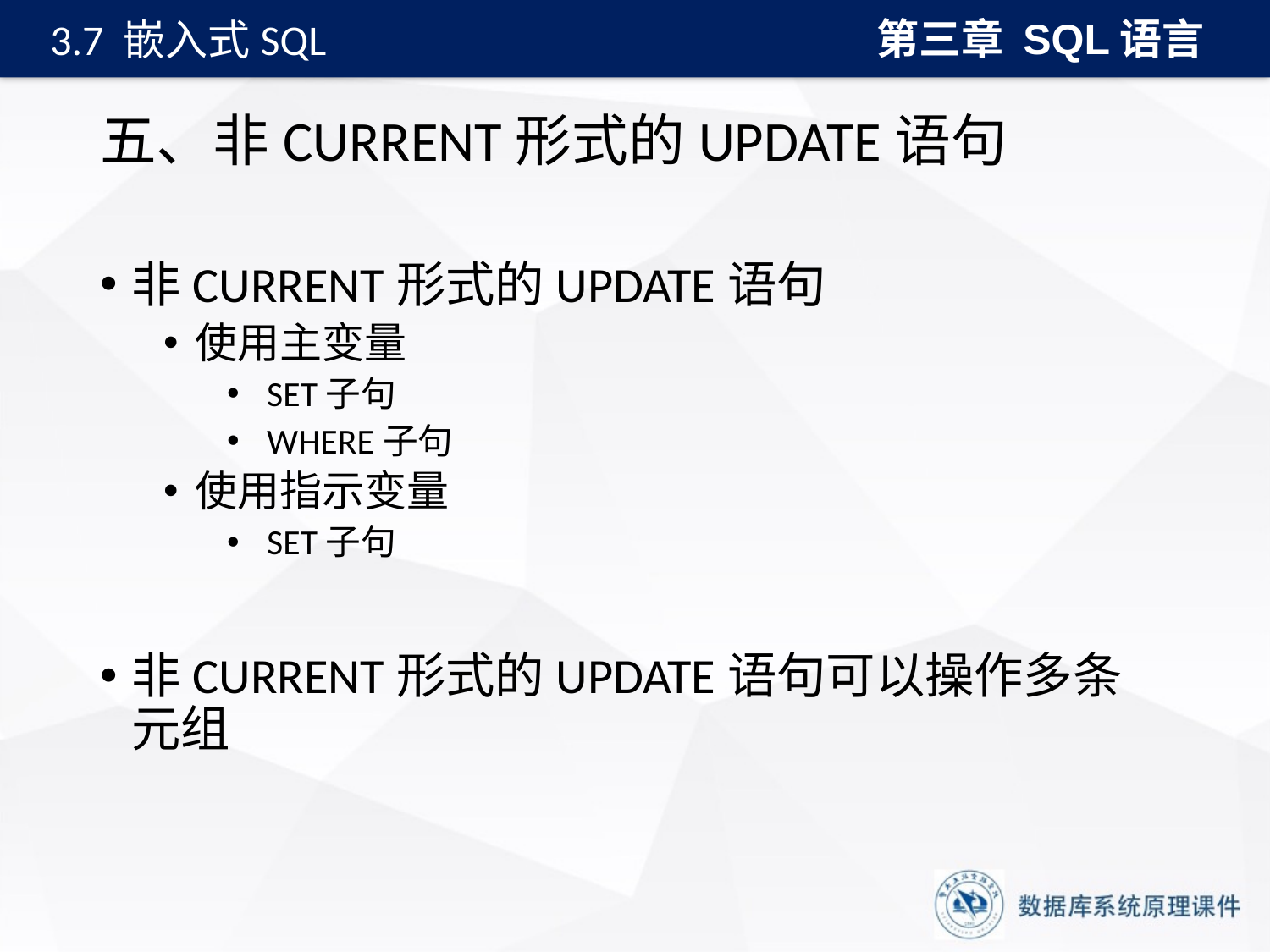

第三章 SQL语言
3.7 嵌入式SQL
# 五、非CURRENT形式的UPDATE语句
非CURRENT形式的UPDATE语句
使用主变量
 SET子句
 WHERE子句
使用指示变量
 SET子句

非CURRENT形式的UPDATE语句可以操作多条元组